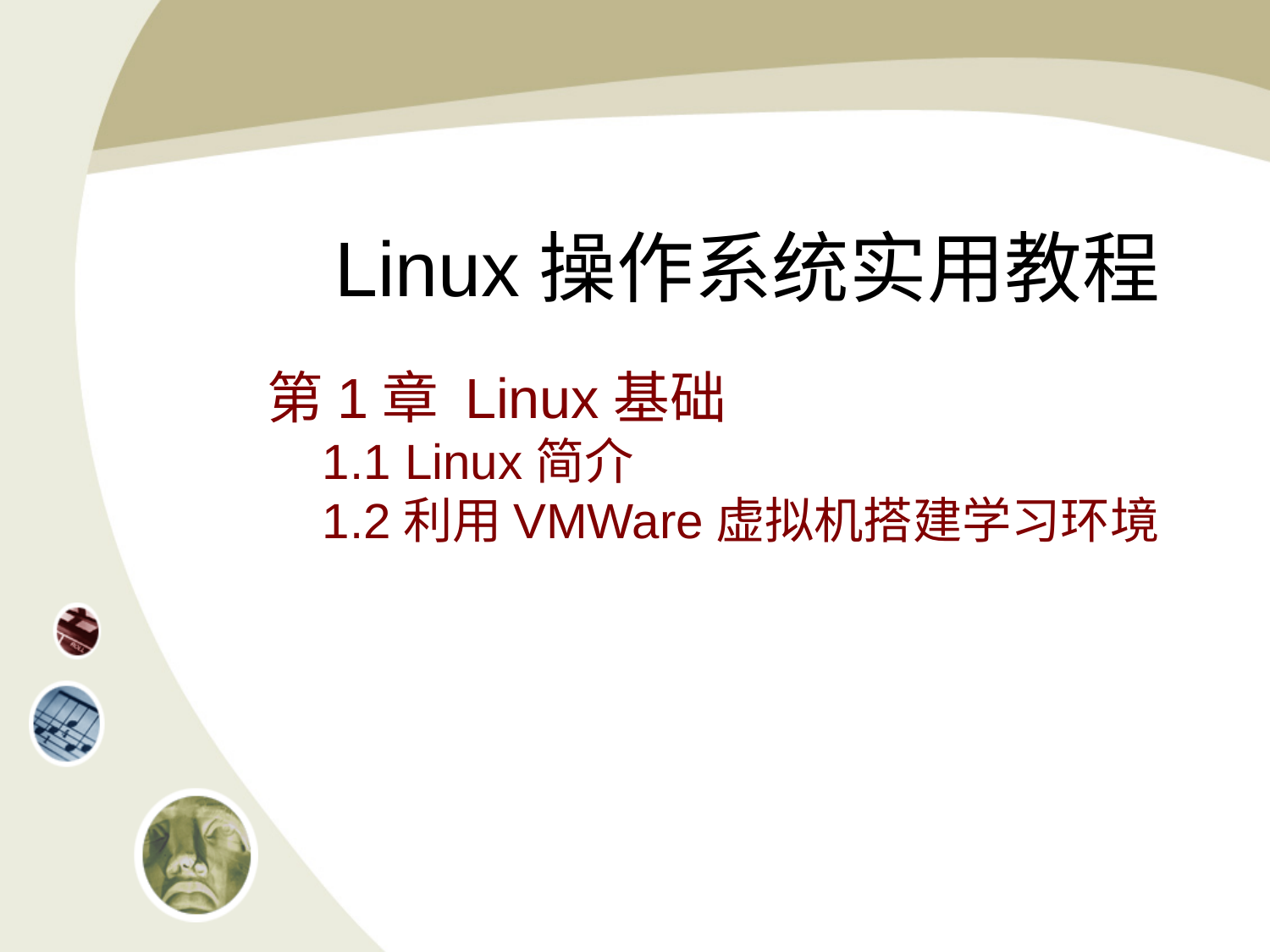

# Linux操作系统实用教程
第1章 Linux基础
    1.1 Linux简介
    1.2利用VMWare虚拟机搭建学习环境